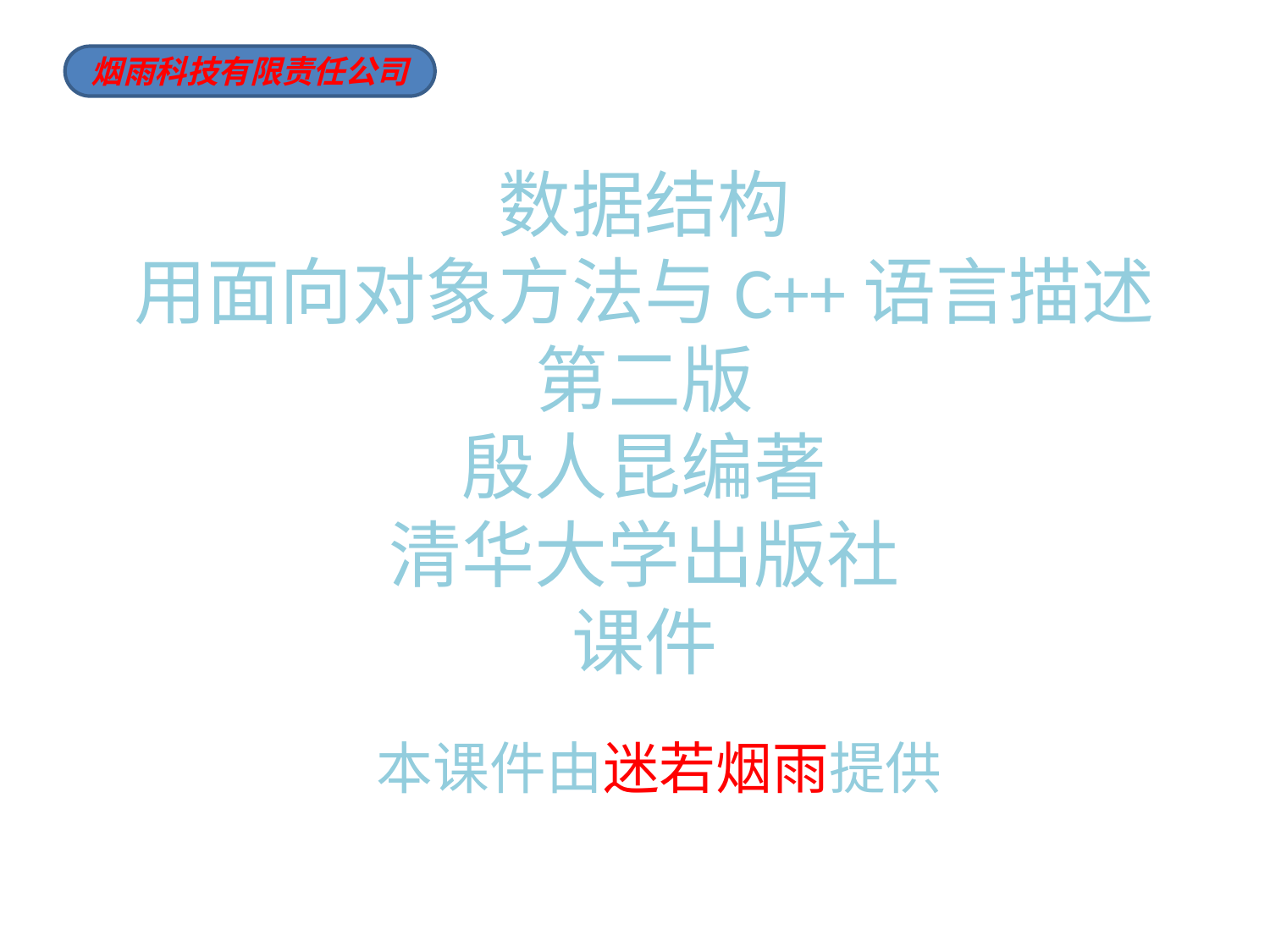

烟雨科技有限责任公司
# 数据结构 用面向对象方法与C++语言描述 第二版 殷人昆编著 清华大学出版社 课件
本课件由迷若烟雨提供